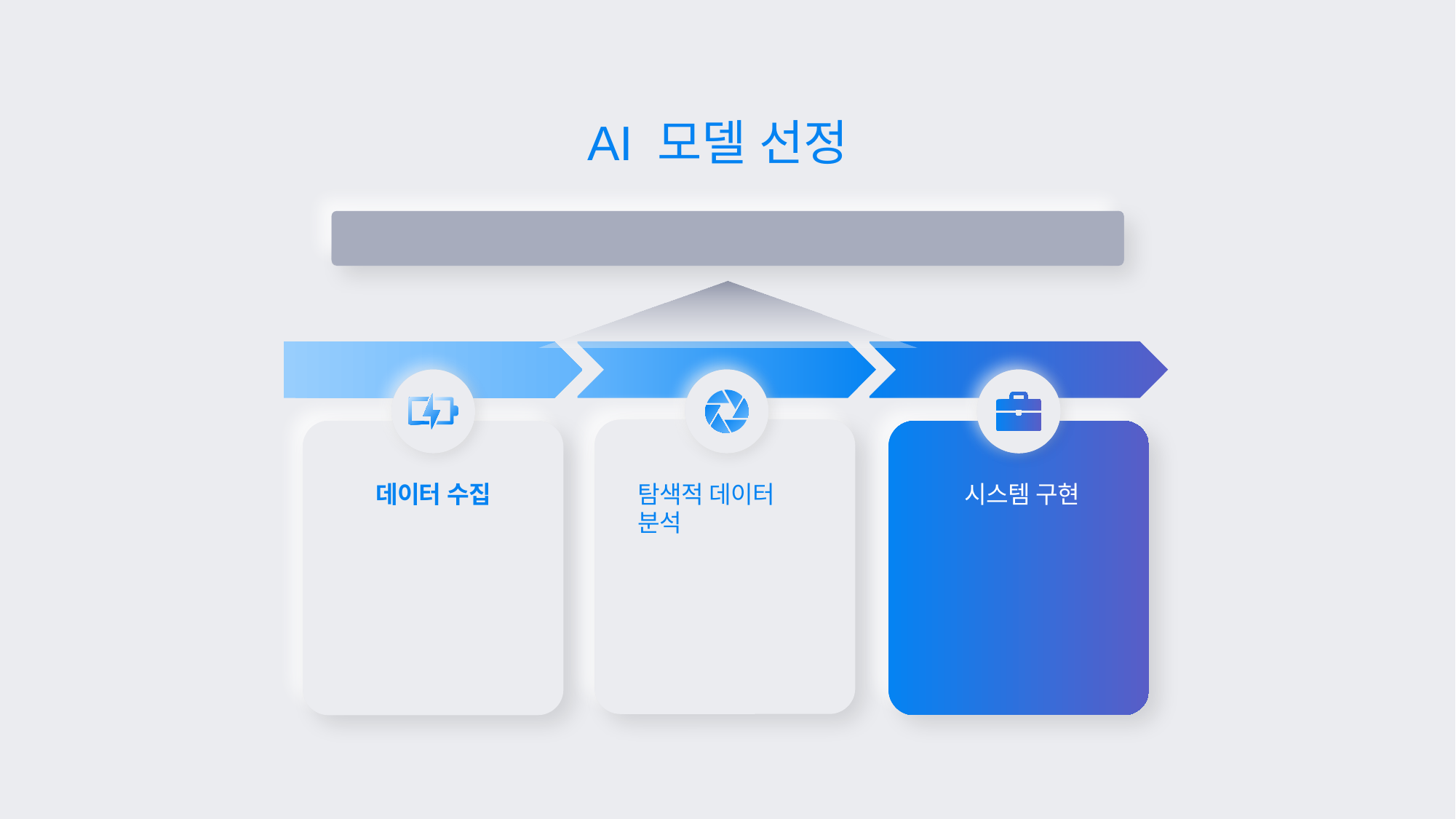

AI 모델 선정

전기차 충전소 혼잡도 예측

탐색적 데이터 분석
데이터 수집
시스템 구현
실시간 사용량 및
사용 현황 시각화